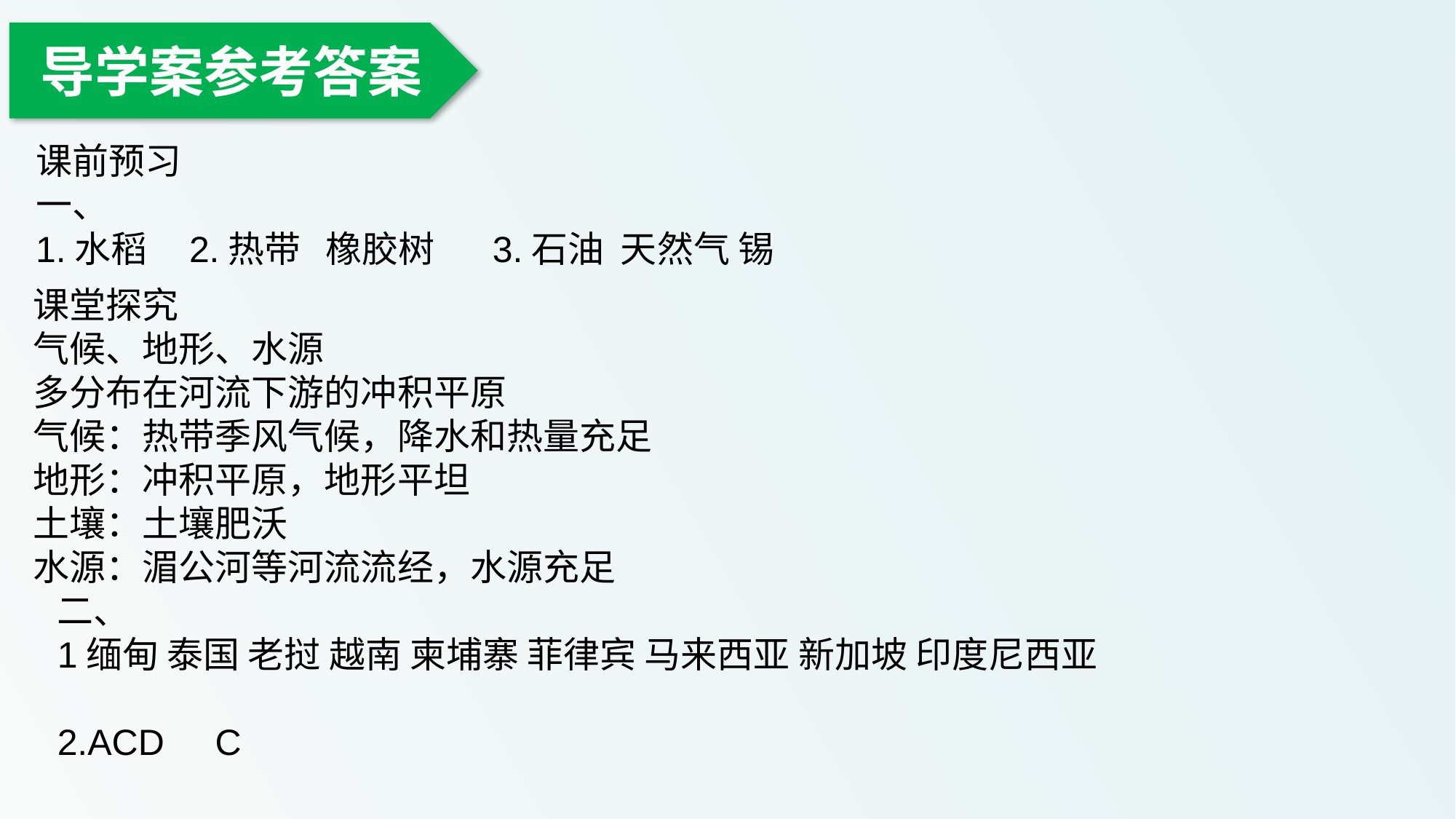

导学案参考答案
课前预习
一、
1.水稻    2.热带   橡胶树      3.石油  天然气 锡
课堂探究
气候、地形、水源
多分布在河流下游的冲积平原
气候：热带季风气候，降水和热量充足
地形：冲积平原，地形平坦
土壤：土壤肥沃
水源：湄公河等河流流经，水源充足
二、
1缅甸 泰国 老挝 越南 柬埔寨 菲律宾 马来西亚 新加坡 印度尼西亚

2.ACD     C